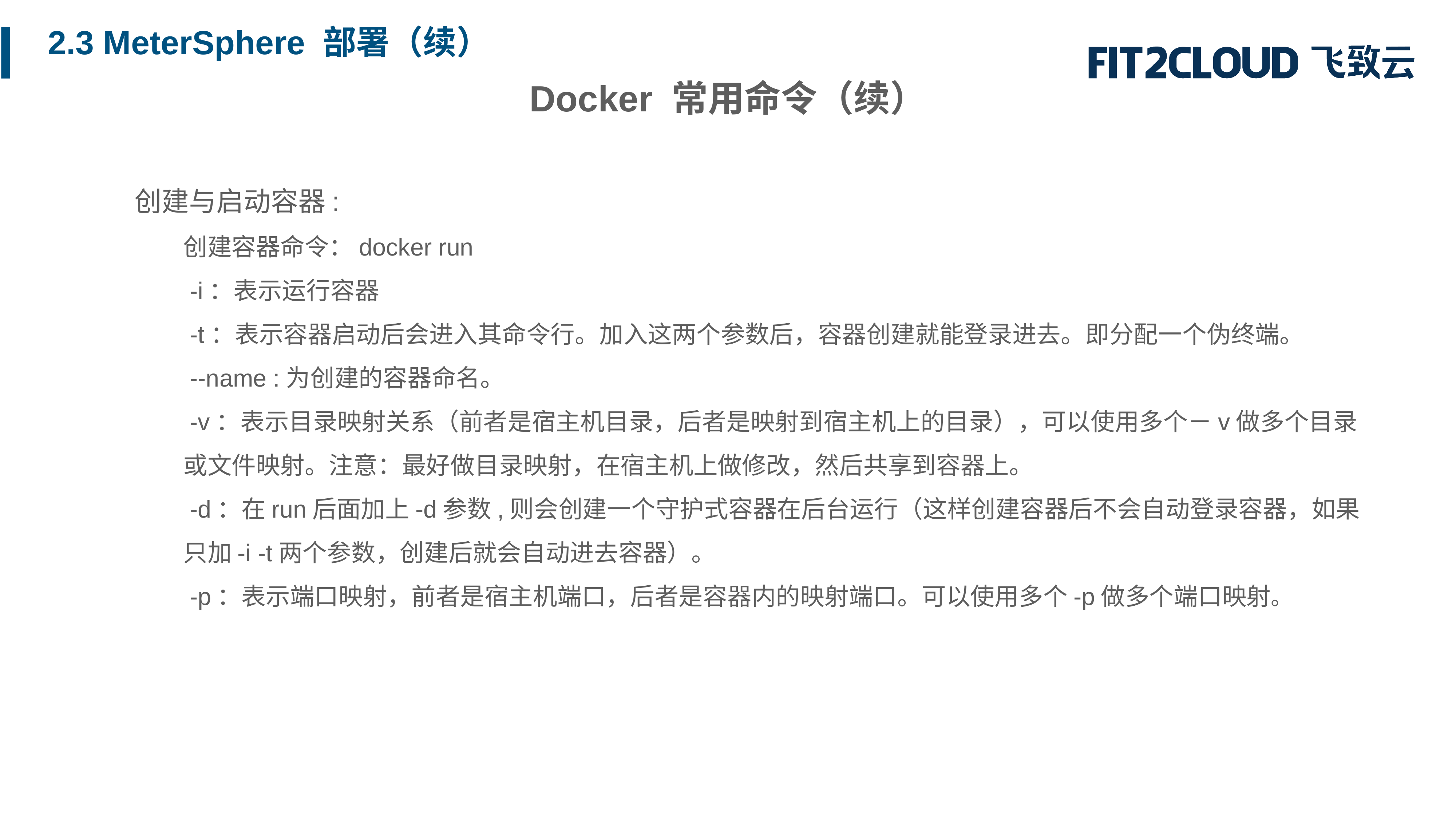

2.3 MeterSphere 部署（续）

Docker 常用命令（续）
创建与启动容器:
创建容器命令：docker run
 -i：表示运行容器
 -t：表示容器启动后会进入其命令行。加入这两个参数后，容器创建就能登录进去。即分配一个伪终端。
 --name :为创建的容器命名。
 -v：表示目录映射关系（前者是宿主机目录，后者是映射到宿主机上的目录），可以使用多个－v做多个目录或文件映射。注意：最好做目录映射，在宿主机上做修改，然后共享到容器上。
 -d：在run后面加上-d参数,则会创建一个守护式容器在后台运行（这样创建容器后不会自动登录容器，如果只加-i -t两个参数，创建后就会自动进去容器）。
 -p：表示端口映射，前者是宿主机端口，后者是容器内的映射端口。可以使用多个-p做多个端口映射。